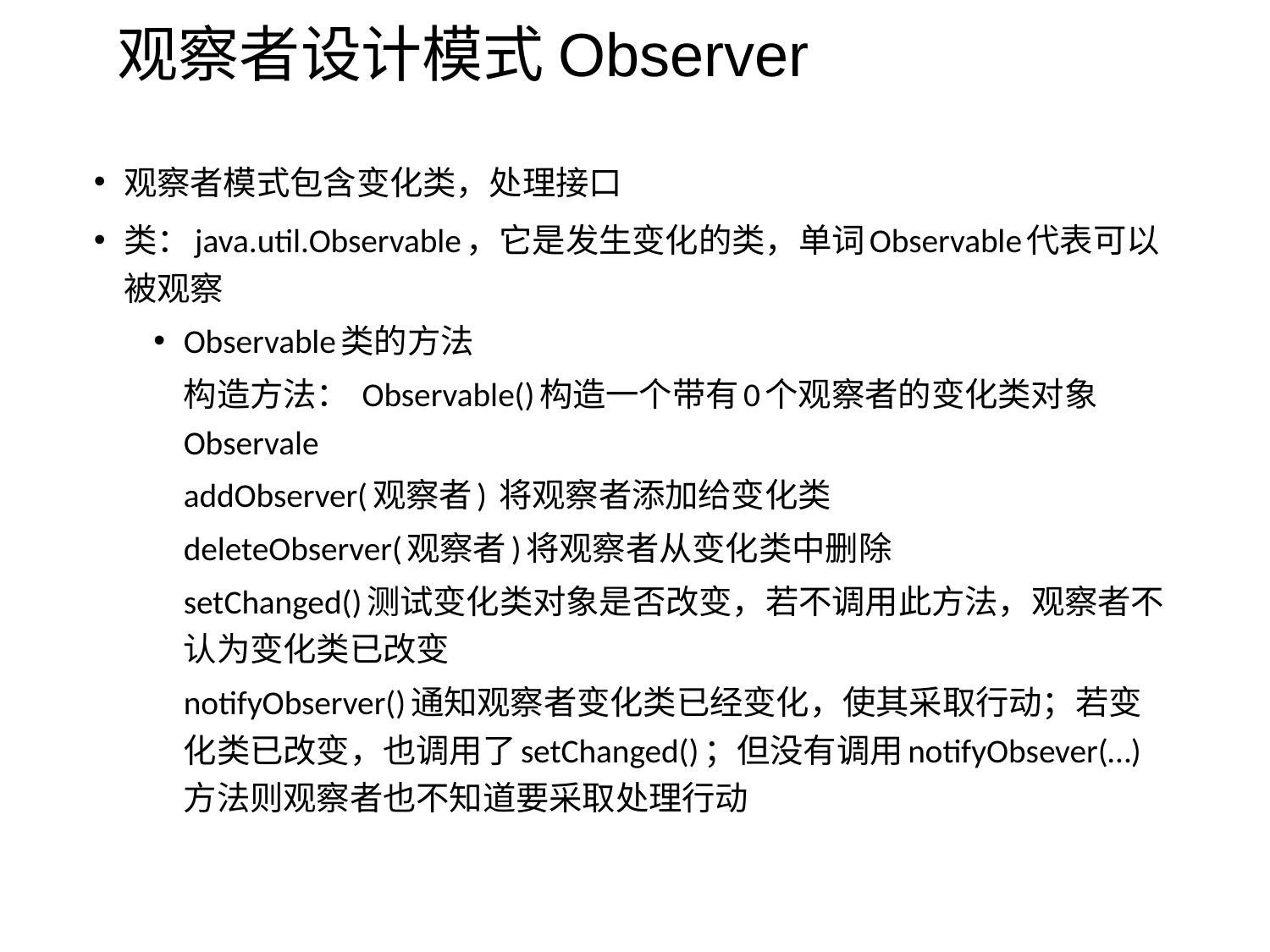

# 观察者设计模式Observer
观察者模式包含变化类，处理接口
类：java.util.Observable，它是发生变化的类，单词Observable代表可以被观察
Observable类的方法
	构造方法： Observable()构造一个带有0个观察者的变化类对象Observale
	addObserver(观察者) 将观察者添加给变化类
	deleteObserver(观察者)将观察者从变化类中删除
	setChanged()测试变化类对象是否改变，若不调用此方法，观察者不认为变化类已改变
	notifyObserver()通知观察者变化类已经变化，使其采取行动；若变化类已改变，也调用了setChanged()；但没有调用notifyObsever(…)方法则观察者也不知道要采取处理行动